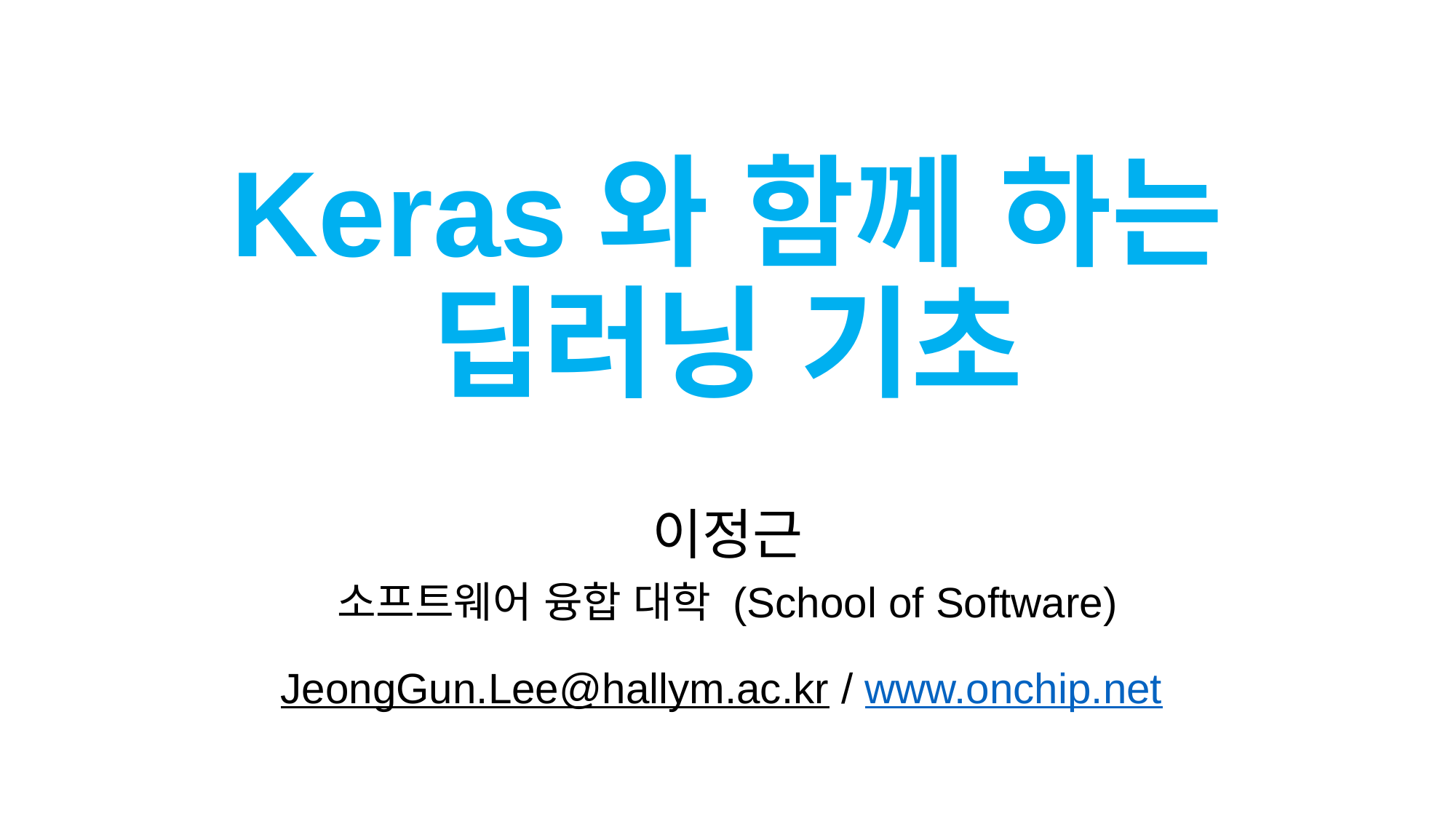

# Keras와 함께 하는 딥러닝 기초
이정근
소프트웨어 융합 대학 (School of Software)

JeongGun.Lee@hallym.ac.kr / www.onchip.net